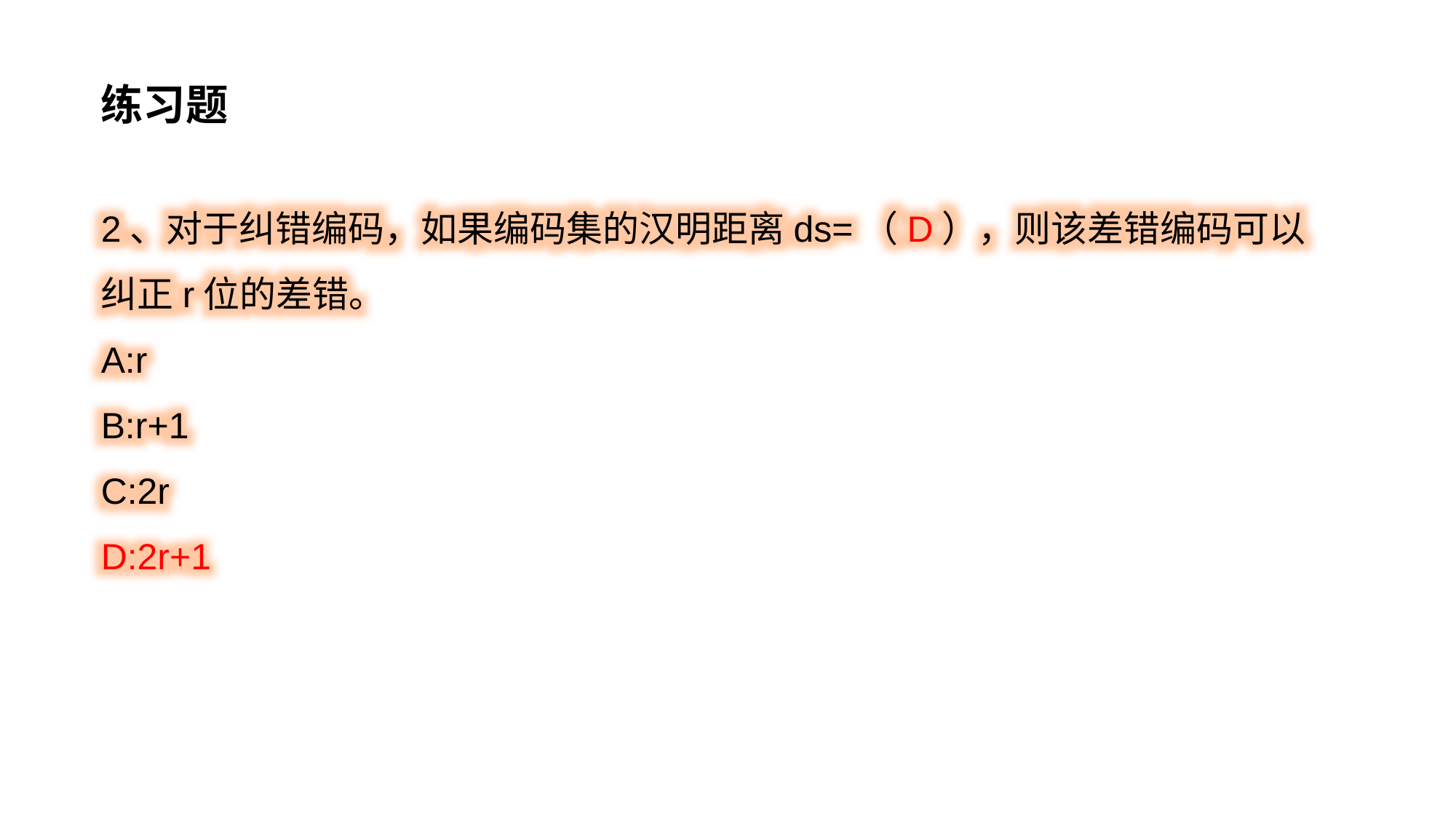

练习题
2、对于纠错编码，如果编码集的汉明距离ds=（D），则该差错编码可以纠正r位的差错。
A:r
B:r+1
C:2r
D:2r+1